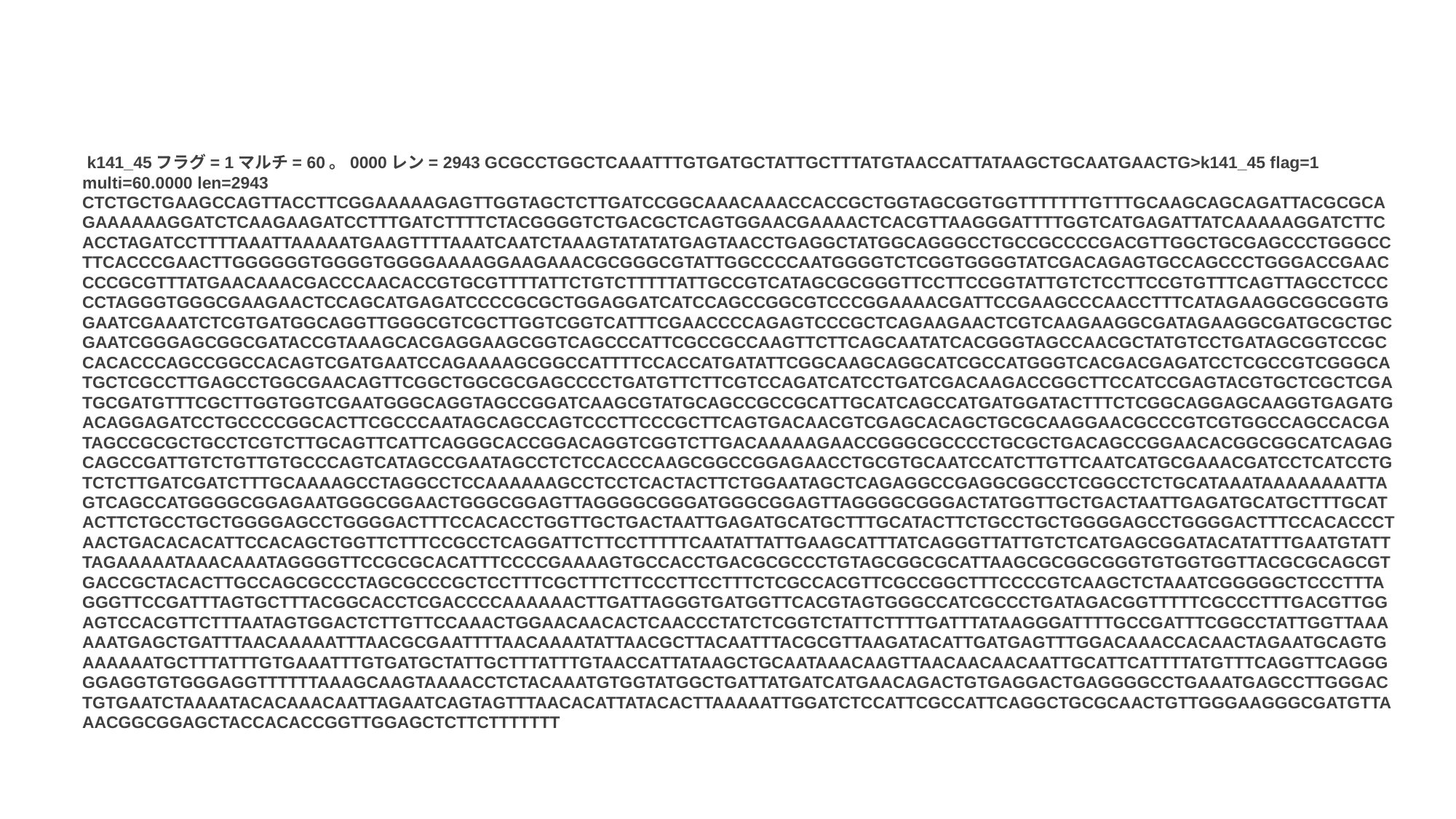

k141_45フラグ= 1マルチ= 60。0000レン= 2943 GCGCCTGGCTCAAATTTGTGATGCTATTGCTTTATGTAACCATTATAAGCTGCAATGAACTG>k141_45 flag=1 multi=60.0000 len=2943 CTCTGCTGAAGCCAGTTACCTTCGGAAAAAGAGTTGGTAGCTCTTGATCCGGCAAACAAACCACCGCTGGTAGCGGTGGTTTTTTTGTTTGCAAGCAGCAGATTACGCGCAGAAAAAAGGATCTCAAGAAGATCCTTTGATCTTTTCTACGGGGTCTGACGCTCAGTGGAACGAAAACTCACGTTAAGGGATTTTGGTCATGAGATTATCAAAAAGGATCTTCACCTAGATCCTTTTAAATTAAAAATGAAGTTTTAAATCAATCTAAAGTATATATGAGTAACCTGAGGCTATGGCAGGGCCTGCCGCCCCGACGTTGGCTGCGAGCCCTGGGCCTTCACCCGAACTTGGGGGGTGGGGTGGGGAAAAGGAAGAAACGCGGGCGTATTGGCCCCAATGGGGTCTCGGTGGGGTATCGACAGAGTGCCAGCCCTGGGACCGAACCCCGCGTTTATGAACAAACGACCCAACACCGTGCGTTTTATTCTGTCTTTTTATTGCCGTCATAGCGCGGGTTCCTTCCGGTATTGTCTCCTTCCGTGTTTCAGTTAGCCTCCCCCTAGGGTGGGCGAAGAACTCCAGCATGAGATCCCCGCGCTGGAGGATCATCCAGCCGGCGTCCCGGAAAACGATTCCGAAGCCCAACCTTTCATAGAAGGCGGCGGTGGAATCGAAATCTCGTGATGGCAGGTTGGGCGTCGCTTGGTCGGTCATTTCGAACCCCAGAGTCCCGCTCAGAAGAACTCGTCAAGAAGGCGATAGAAGGCGATGCGCTGCGAATCGGGAGCGGCGATACCGTAAAGCACGAGGAAGCGGTCAGCCCATTCGCCGCCAAGTTCTTCAGCAATATCACGGGTAGCCAACGCTATGTCCTGATAGCGGTCCGCCACACCCAGCCGGCCACAGTCGATGAATCCAGAAAAGCGGCCATTTTCCACCATGATATTCGGCAAGCAGGCATCGCCATGGGTCACGACGAGATCCTCGCCGTCGGGCATGCTCGCCTTGAGCCTGGCGAACAGTTCGGCTGGCGCGAGCCCCTGATGTTCTTCGTCCAGATCATCCTGATCGACAAGACCGGCTTCCATCCGAGTACGTGCTCGCTCGATGCGATGTTTCGCTTGGTGGTCGAATGGGCAGGTAGCCGGATCAAGCGTATGCAGCCGCCGCATTGCATCAGCCATGATGGATACTTTCTCGGCAGGAGCAAGGTGAGATGACAGGAGATCCTGCCCCGGCACTTCGCCCAATAGCAGCCAGTCCCTTCCCGCTTCAGTGACAACGTCGAGCACAGCTGCGCAAGGAACGCCCGTCGTGGCCAGCCACGATAGCCGCGCTGCCTCGTCTTGCAGTTCATTCAGGGCACCGGACAGGTCGGTCTTGACAAAAAGAACCGGGCGCCCCTGCGCTGACAGCCGGAACACGGCGGCATCAGAGCAGCCGATTGTCTGTTGTGCCCAGTCATAGCCGAATAGCCTCTCCACCCAAGCGGCCGGAGAACCTGCGTGCAATCCATCTTGTTCAATCATGCGAAACGATCCTCATCCTGTCTCTTGATCGATCTTTGCAAAAGCCTAGGCCTCCAAAAAAGCCTCCTCACTACTTCTGGAATAGCTCAGAGGCCGAGGCGGCCTCGGCCTCTGCATAAATAAAAAAAATTAGTCAGCCATGGGGCGGAGAATGGGCGGAACTGGGCGGAGTTAGGGGCGGGATGGGCGGAGTTAGGGGCGGGACTATGGTTGCTGACTAATTGAGATGCATGCTTTGCATACTTCTGCCTGCTGGGGAGCCTGGGGACTTTCCACACCTGGTTGCTGACTAATTGAGATGCATGCTTTGCATACTTCTGCCTGCTGGGGAGCCTGGGGACTTTCCACACCCTAACTGACACACATTCCACAGCTGGTTCTTTCCGCCTCAGGATTCTTCCTTTTTCAATATTATTGAAGCATTTATCAGGGTTATTGTCTCATGAGCGGATACATATTTGAATGTATTTAGAAAAATAAACAAATAGGGGTTCCGCGCACATTTCCCCGAAAAGTGCCACCTGACGCGCCCTGTAGCGGCGCATTAAGCGCGGCGGGTGTGGTGGTTACGCGCAGCGTGACCGCTACACTTGCCAGCGCCCTAGCGCCCGCTCCTTTCGCTTTCTTCCCTTCCTTTCTCGCCACGTTCGCCGGCTTTCCCCGTCAAGCTCTAAATCGGGGGCTCCCTTTAGGGTTCCGATTTAGTGCTTTACGGCACCTCGACCCCAAAAAACTTGATTAGGGTGATGGTTCACGTAGTGGGCCATCGCCCTGATAGACGGTTTTTCGCCCTTTGACGTTGGAGTCCACGTTCTTTAATAGTGGACTCTTGTTCCAAACTGGAACAACACTCAACCCTATCTCGGTCTATTCTTTTGATTTATAAGGGATTTTGCCGATTTCGGCCTATTGGTTAAAAAATGAGCTGATTTAACAAAAATTTAACGCGAATTTTAACAAAATATTAACGCTTACAATTTACGCGTTAAGATACATTGATGAGTTTGGACAAACCACAACTAGAATGCAGTGAAAAAATGCTTTATTTGTGAAATTTGTGATGCTATTGCTTTATTTGTAACCATTATAAGCTGCAATAAACAAGTTAACAACAACAATTGCATTCATTTTATGTTTCAGGTTCAGGGGGAGGTGTGGGAGGTTTTTTAAAGCAAGTAAAACCTCTACAAATGTGGTATGGCTGATTATGATCATGAACAGACTGTGAGGACTGAGGGGCCTGAAATGAGCCTTGGGACTGTGAATCTAAAATACACAAACAATTAGAATCAGTAGTTTAACACATTATACACTTAAAAATTGGATCTCCATTCGCCATTCAGGCTGCGCAACTGTTGGGAAGGGCGATGTTAAACGGCGGAGCTACCACACCGGTTGGAGCTCTTCTTTTTTT